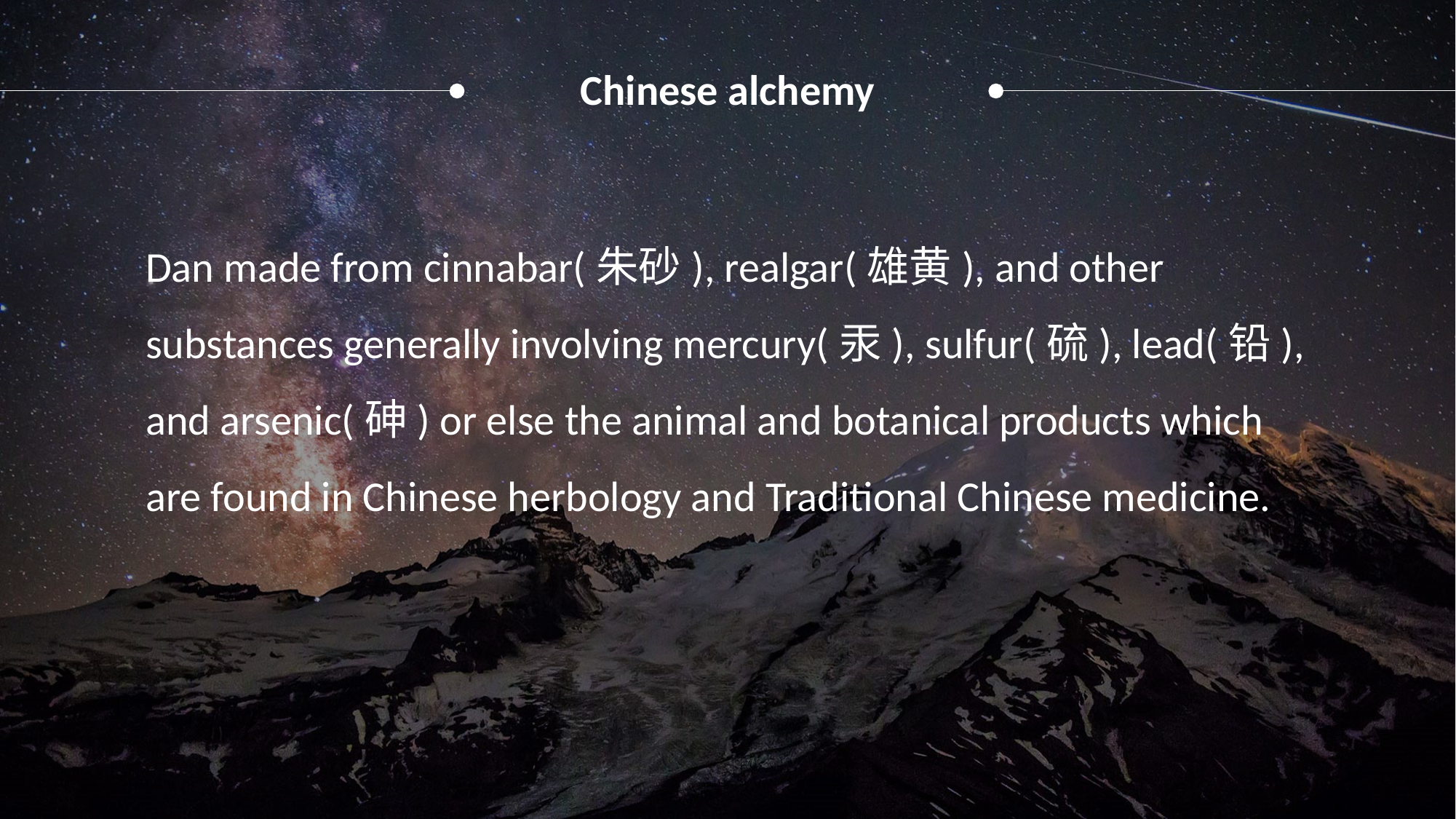

Chinese alchemy
Dan made from cinnabar(朱砂), realgar(雄黄), and other substances generally involving mercury(汞), sulfur(硫), lead(铅), and arsenic(砷) or else the animal and botanical products which are found in Chinese herbology and Traditional Chinese medicine.